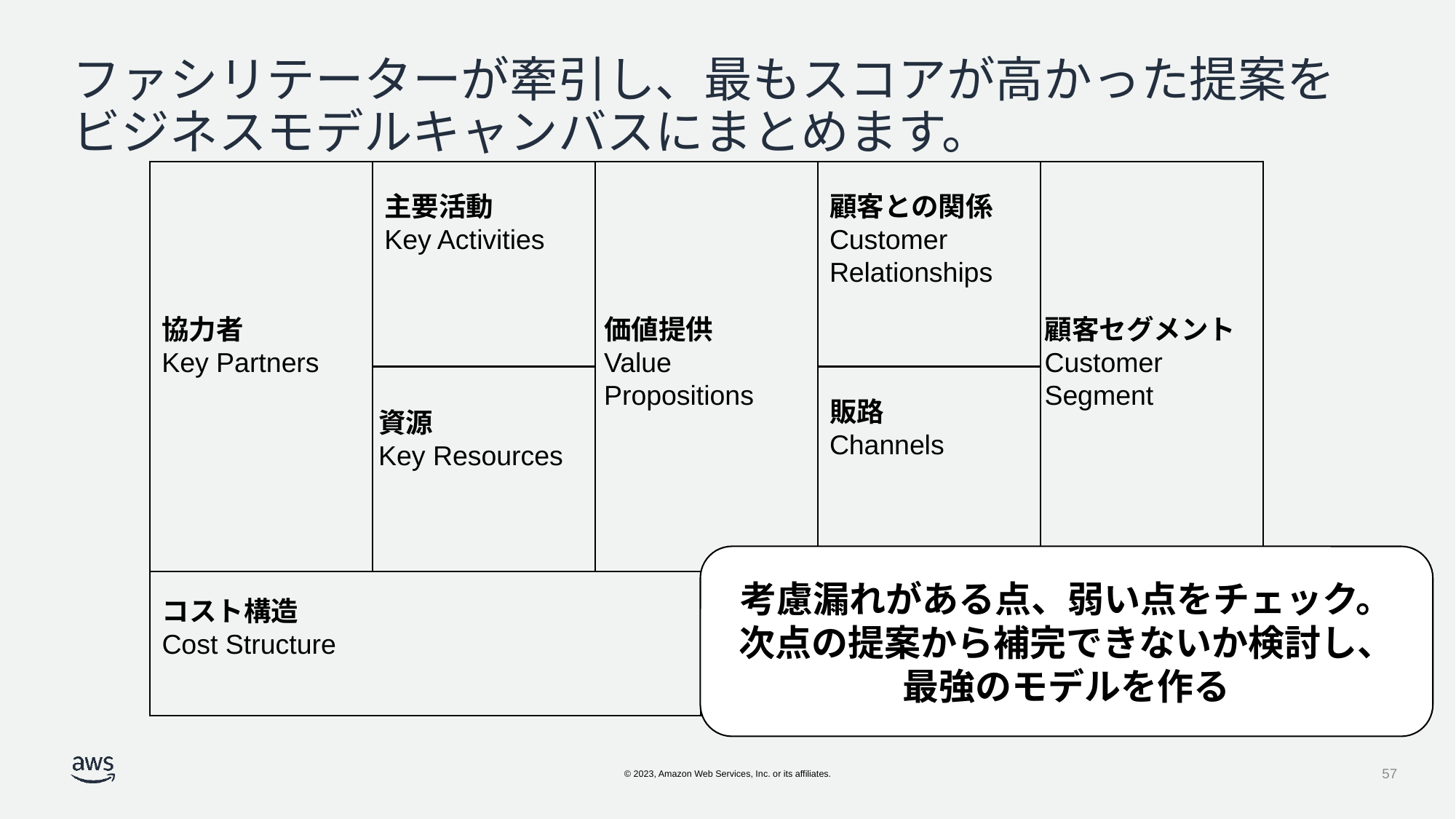

# ファシリテーターが牽引し、最もスコアが高かった提案をビジネスモデルキャンバスにまとめます。

主要活動
Key Activities
顧客との関係
Customer
Relationships
協力者
Key Partners
価値提供
Value
Propositions
顧客セグメント
Customer
Segment

販路
Channels

資源
Key Resources

コスト構造
Cost Structure
収益の流れ
Revenue Streams
考慮漏れがある点、弱い点をチェック。
次点の提案から補完できないか検討し、
最強のモデルを作る
57